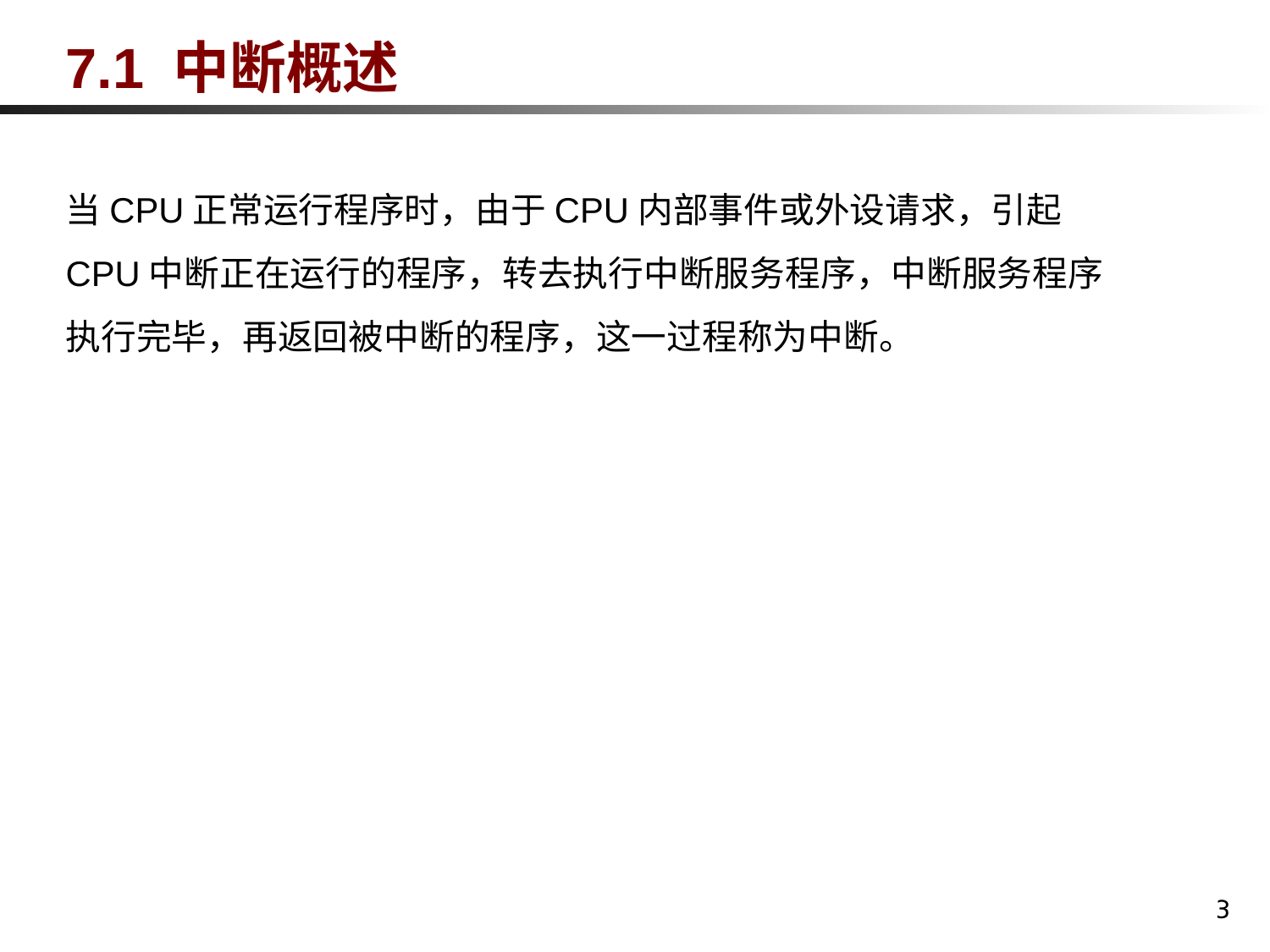

# 7.1 中断概述
当CPU正常运行程序时，由于CPU内部事件或外设请求，引起CPU中断正在运行的程序，转去执行中断服务程序，中断服务程序执行完毕，再返回被中断的程序，这一过程称为中断。
3